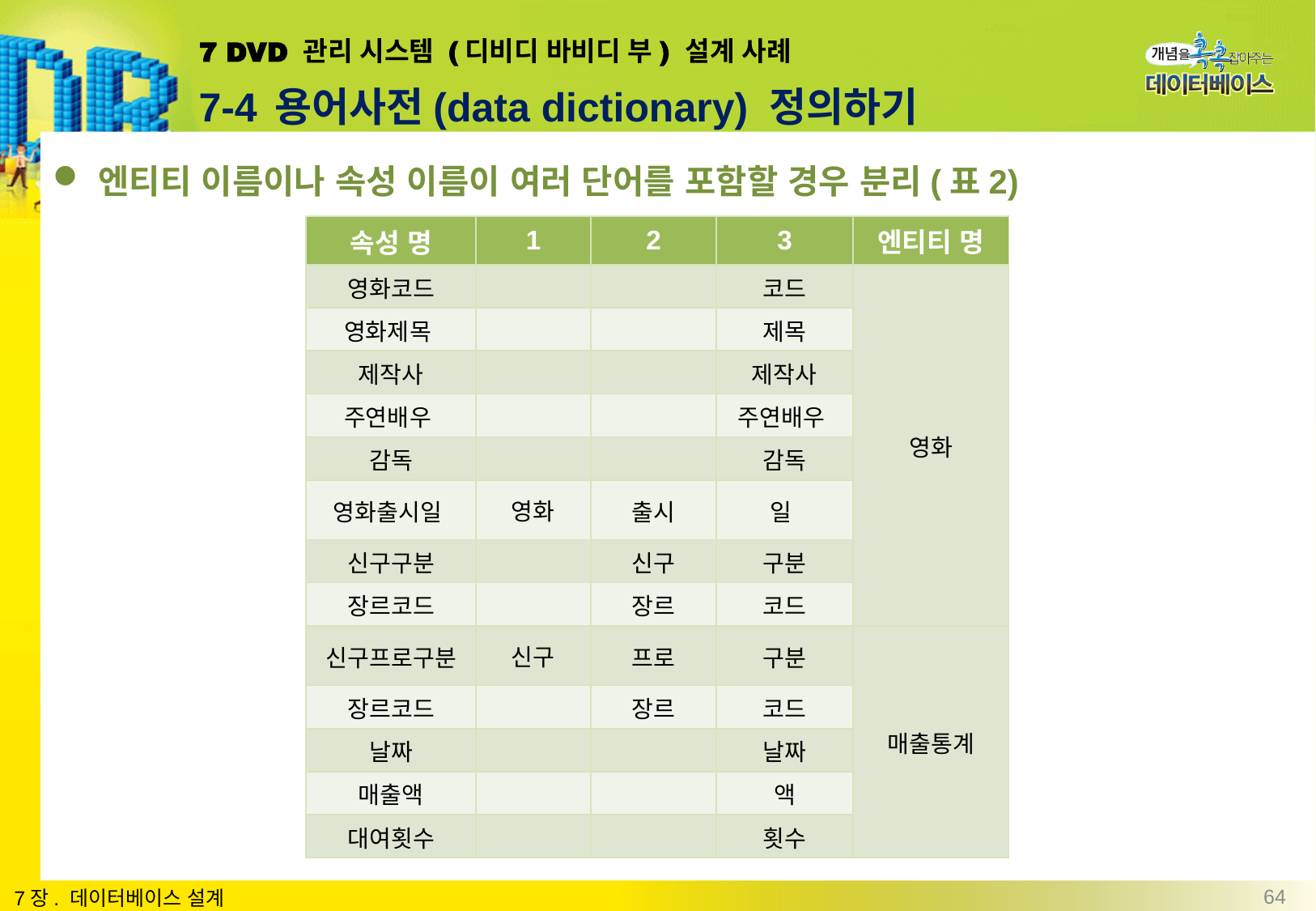

# 7 DVD 관리 시스템 (디비디 바비디 부) 설계 사례
7-4 용어사전(data dictionary) 정의하기
엔티티 이름이나 속성 이름이 여러 단어를 포함할 경우 분리(표2)
| 속성 명 | 1 | 2 | 3 | 엔티티 명 |
| --- | --- | --- | --- | --- |
| 영화코드 |  |  | 코드 | 영화 |
| 영화제목 |  |  | 제목 |  |
| 제작사 |  |  | 제작사 |  |
| 주연배우 |  |  | 주연배우 |  |
| 감독 |  |  | 감독 |  |
| 영화출시일 | 영화 | 출시 | 일 |  |
| 신구구분 |  | 신구 | 구분 |  |
| 장르코드 |  | 장르 | 코드 |  |
| 신구프로구분 | 신구 | 프로 | 구분 | 매출통계 |
| 장르코드 |  | 장르 | 코드 |  |
| 날짜 |  |  | 날짜 |  |
| 매출액 |  |  | 액 |  |
| 대여횟수 |  |  | 횟수 |  |
64